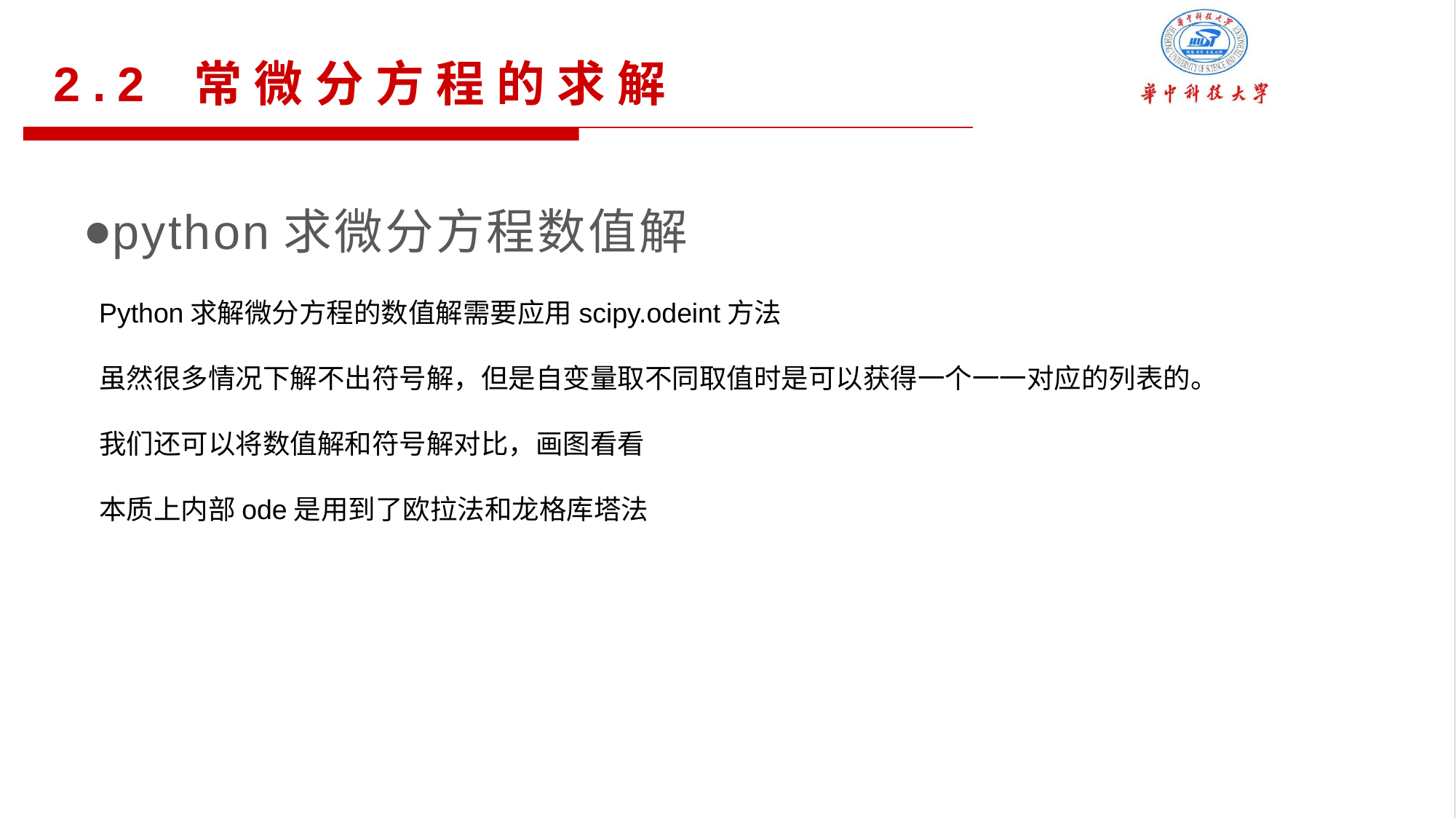

2.2 常微分方程的求解

python求微分方程数值解
Python求解微分方程的数值解需要应用scipy.odeint方法

虽然很多情况下解不出符号解，但是自变量取不同取值时是可以获得一个一一对应的列表的。

我们还可以将数值解和符号解对比，画图看看

本质上内部ode是用到了欧拉法和龙格库塔法